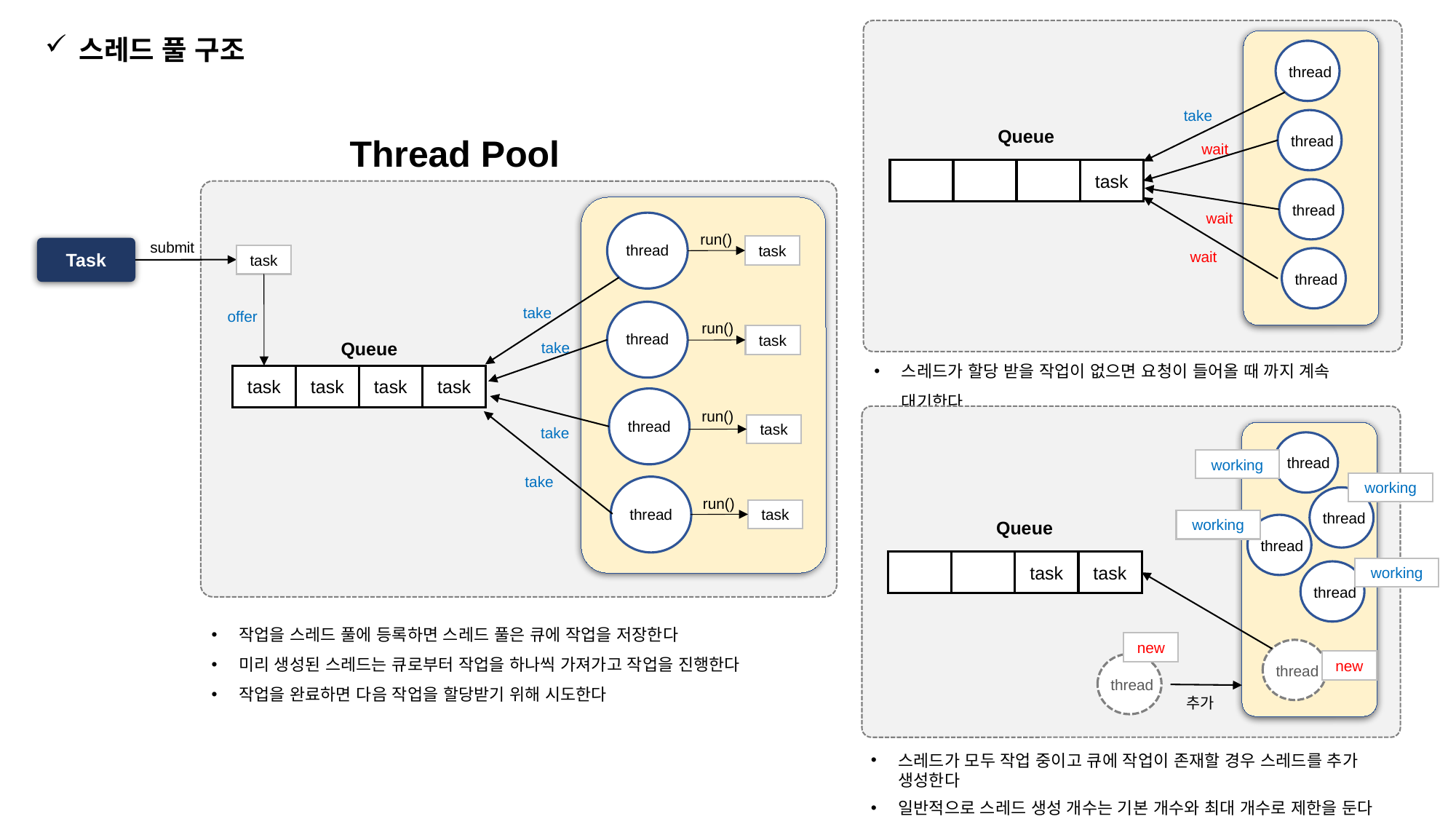

스레드 풀 구조

thread
take

thread
Queue
Thread Pool
wait

task

thread

wait

run()
submit
wait
thread
task
Task
task

thread
take
offer

run()
take
thread
task
Queue
스레드가 할당 받을 작업이 없으면 요청이 들어올 때 까지 계속 대기한다
task
task
task
task

run()

take
thread
task

thread
working
take
working

run()

thread
thread
task
working
Queue

thread

task
task
working

thread
작업을 스레드 풀에 등록하면 스레드 풀은 큐에 작업을 저장한다
미리 생성된 스레드는 큐로부터 작업을 하나씩 가져가고 작업을 진행한다
작업을 완료하면 다음 작업을 할당받기 위해 시도한다
new

thread
new

thread
추가
스레드가 모두 작업 중이고 큐에 작업이 존재할 경우 스레드를 추가 생성한다
일반적으로 스레드 생성 개수는 기본 개수와 최대 개수로 제한을 둔다